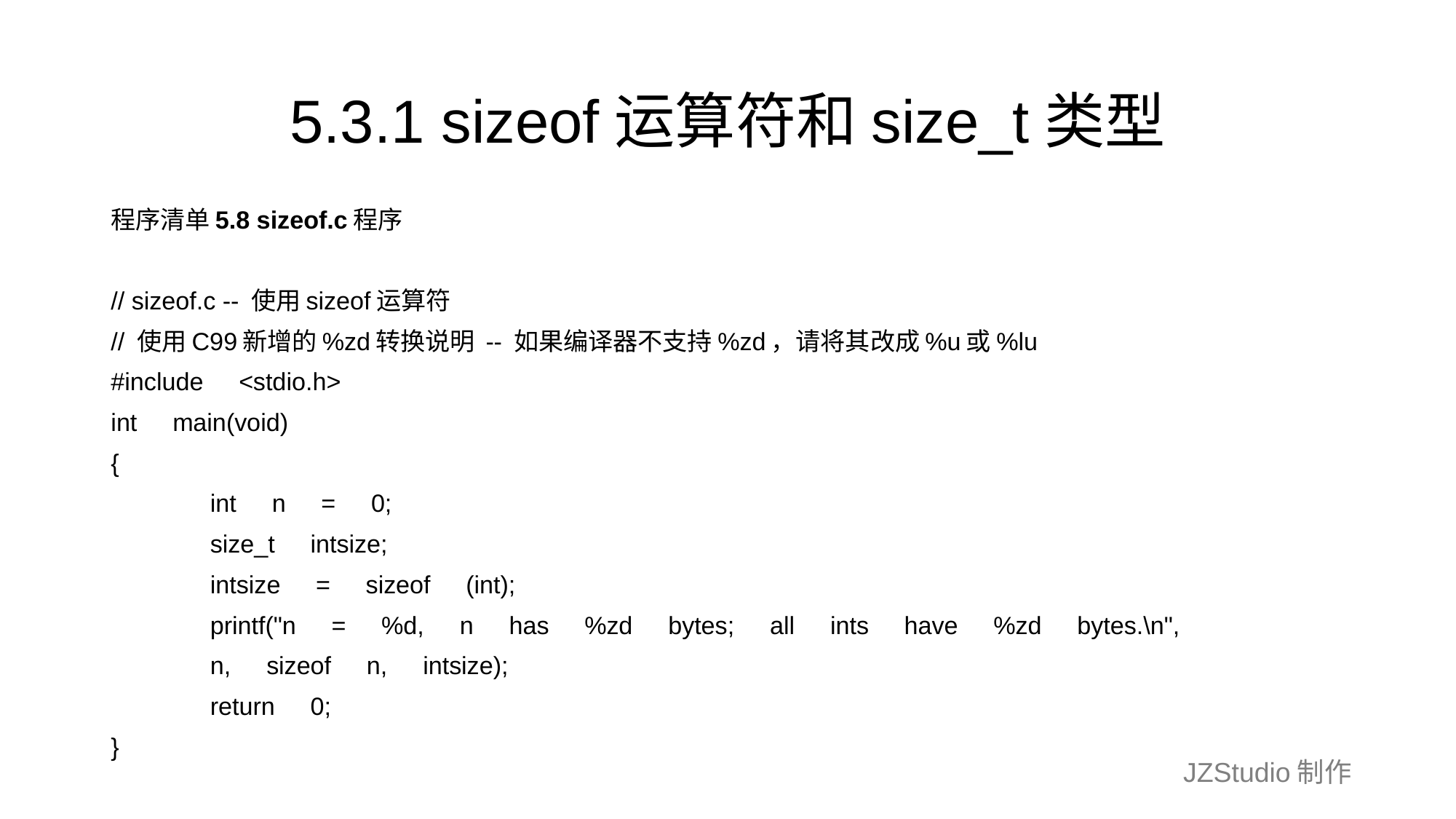

# 5.3.1 sizeof运算符和size_t类型
程序清单5.8 sizeof.c程序

// sizeof.c -- 使用sizeof运算符
// 使用C99新增的%zd转换说明 -- 如果编译器不支持%zd，请将其改成%u或%lu
#include　<stdio.h>
int　main(void)
{
	int　n　=　0;
	size_t　intsize;
	intsize　=　sizeof　(int);
	printf("n　=　%d,　n　has　%zd　bytes;　all　ints　have　%zd　bytes.\n",
	n,　sizeof　n,　intsize);
	return　0;
}